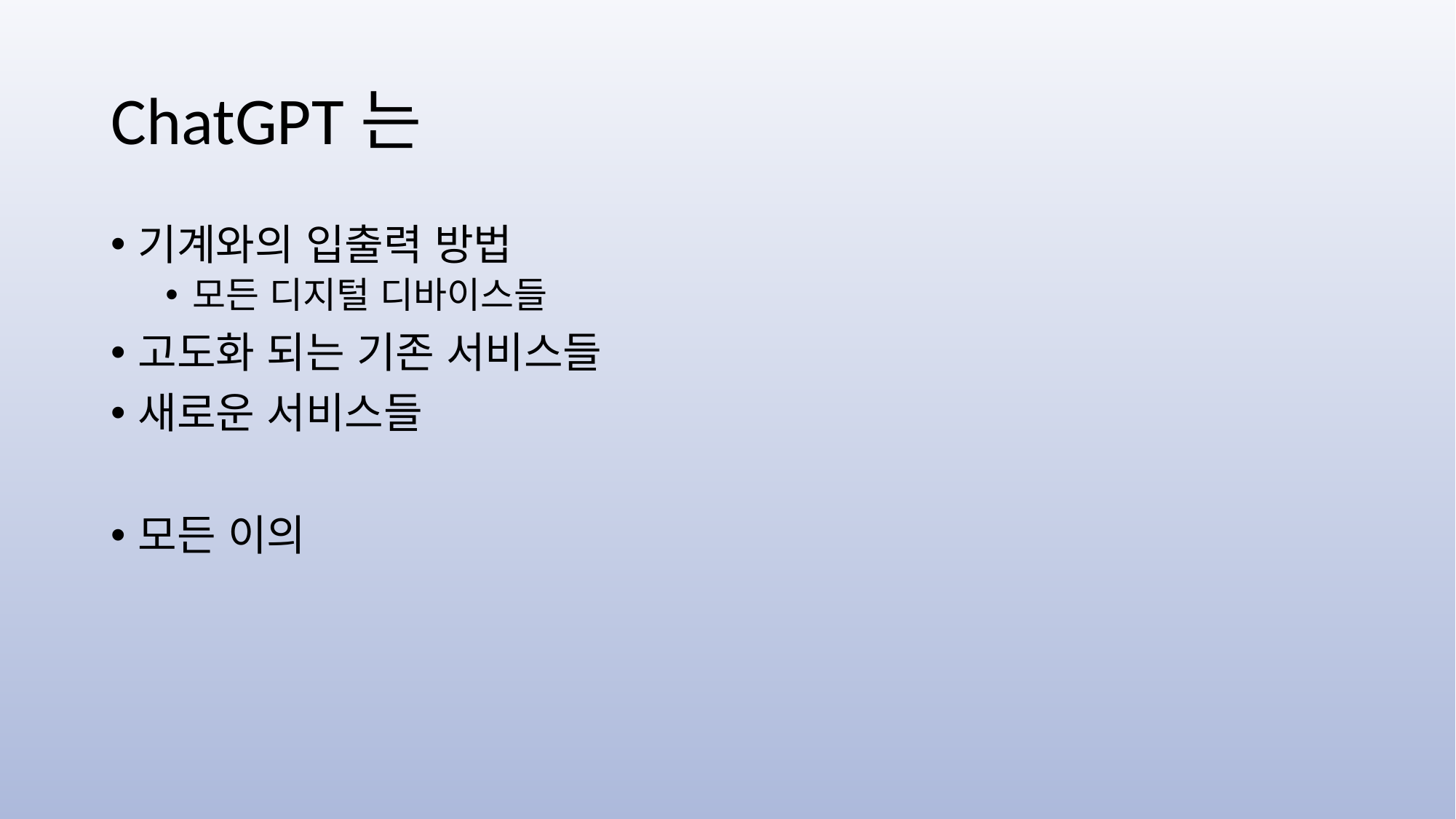

# ChatGPT는
기계와의 입출력 방법
모든 디지털 디바이스들
고도화 되는 기존 서비스들
새로운 서비스들

모든 이의